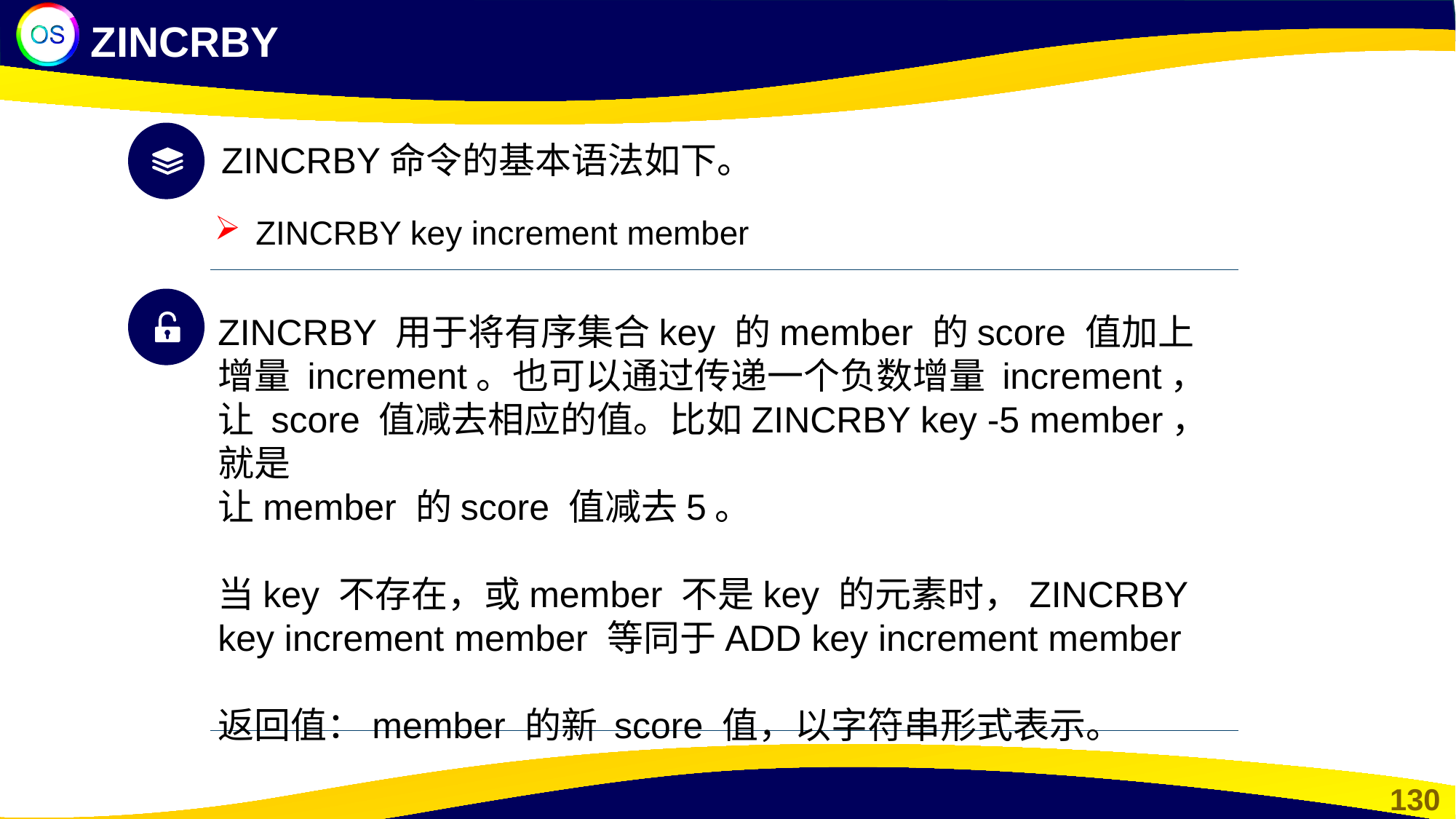

ZINCRBY

ZINCRBY命令的基本语法如下。

ZINCRBY key increment member

ZINCRBY 用于将有序集合key 的member 的score 值加上增量 increment。也可以通过传递一个负数增量 increment， 让 score 值减去相应的值。比如ZINCRBY key -5 member，就是
让member 的score 值减去5。

当key 不存在，或member 不是key 的元素时，ZINCRBY key increment member 等同于ADD key increment member

返回值：member 的新 score 值，以字符串形式表示。